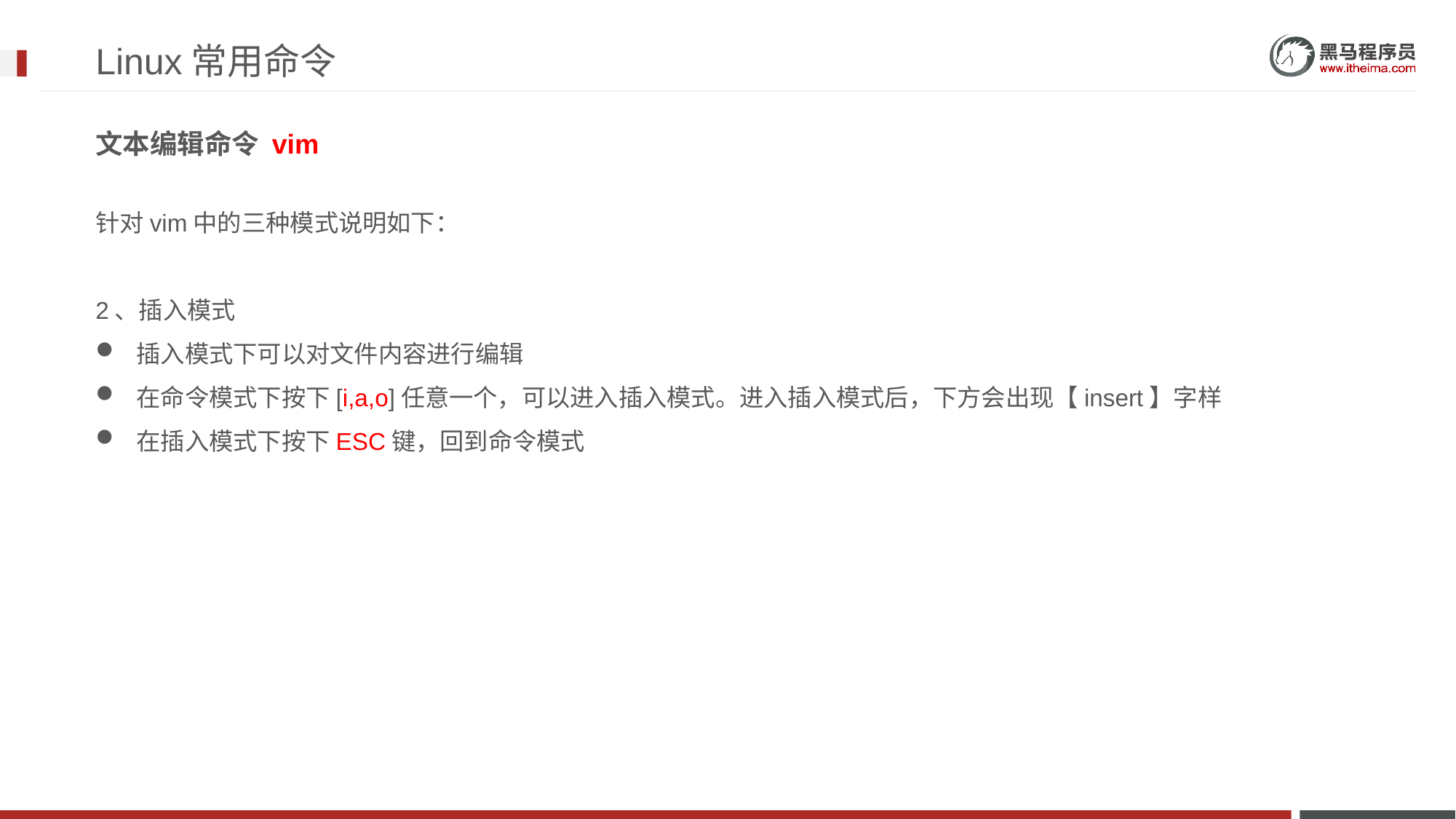

# Linux常用命令
文本编辑命令 vim
针对vim中的三种模式说明如下：

2、插入模式
插入模式下可以对文件内容进行编辑
在命令模式下按下[i,a,o]任意一个，可以进入插入模式。进入插入模式后，下方会出现【insert】字样
在插入模式下按下ESC键，回到命令模式